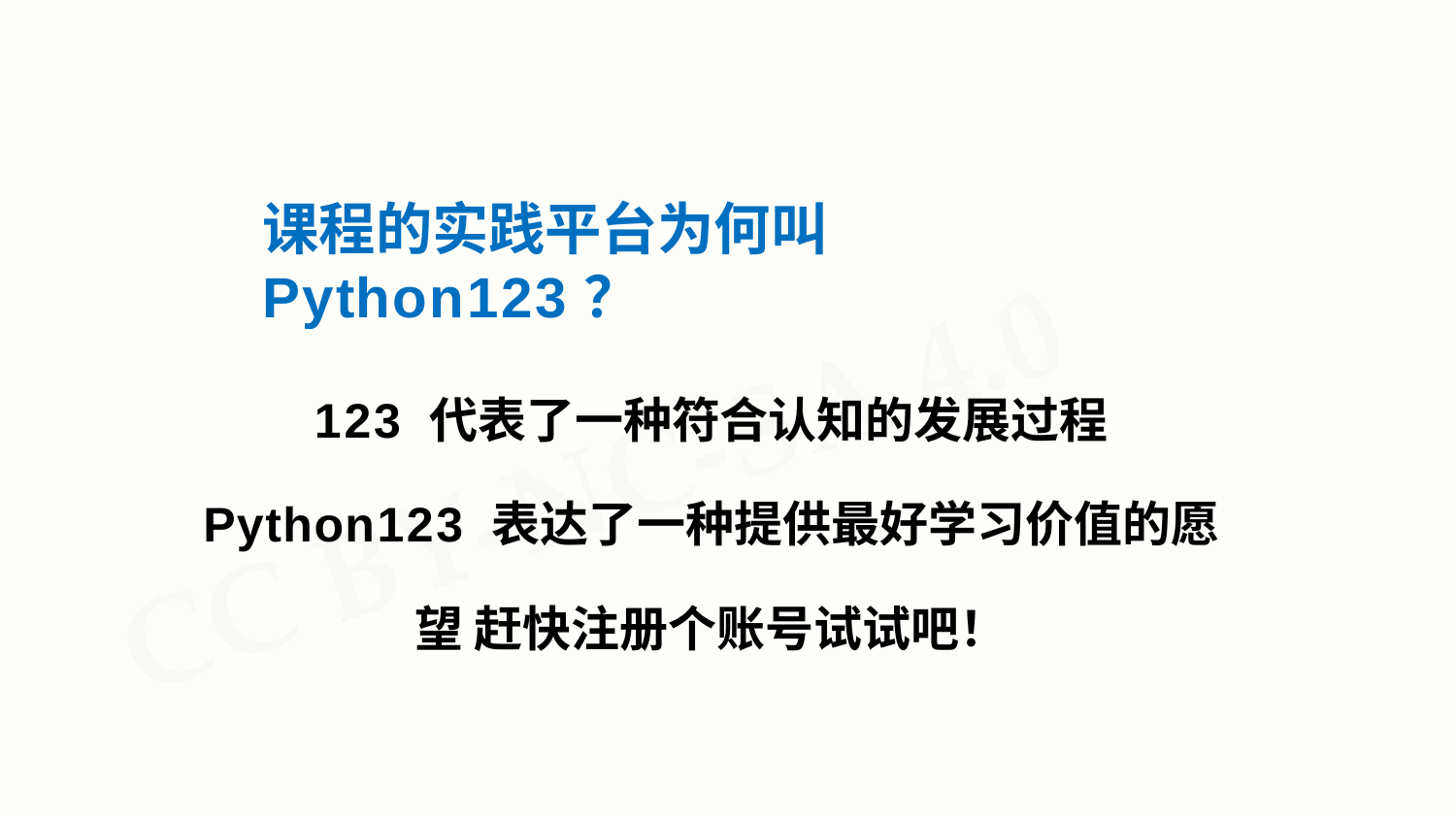

# 课程的实践平台为何叫Python123？

123 代表了一种符合认知的发展过程
Python123 表达了一种提供最好学习价值的愿望 赶快注册个账号试试吧！